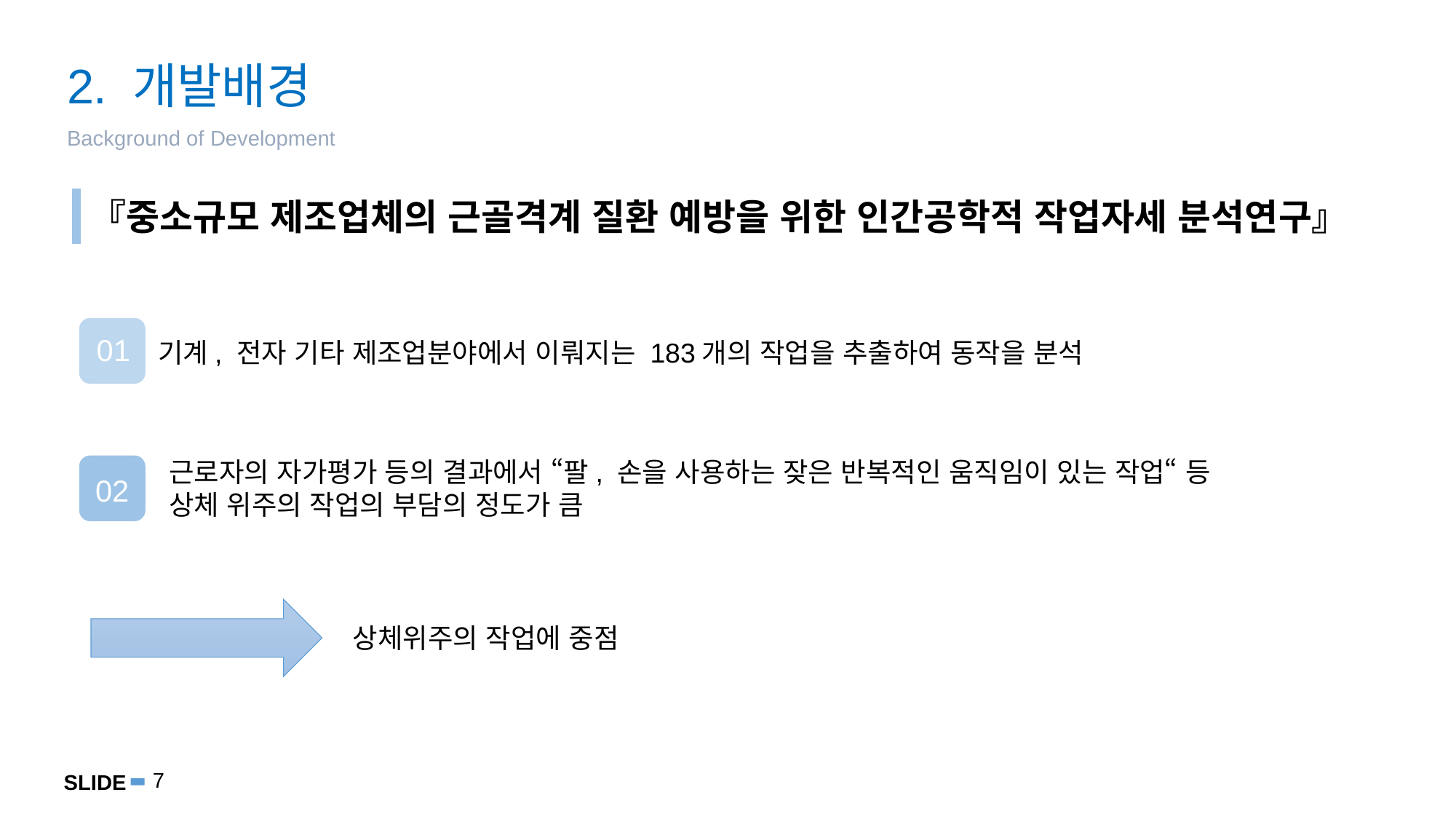

# 2. 개발배경
Background of Development
『중소규모 제조업체의 근골격계 질환 예방을 위한 인간공학적 작업자세 분석연구』

01
기계, 전자 기타 제조업분야에서 이뤄지는 183개의 작업을 추출하여 동작을 분석
근로자의 자가평가 등의 결과에서 “팔, 손을 사용하는 잦은 반복적인 움직임이 있는 작업“ 등
상체 위주의 작업의 부담의 정도가 큼

02

상체위주의 작업에 중점